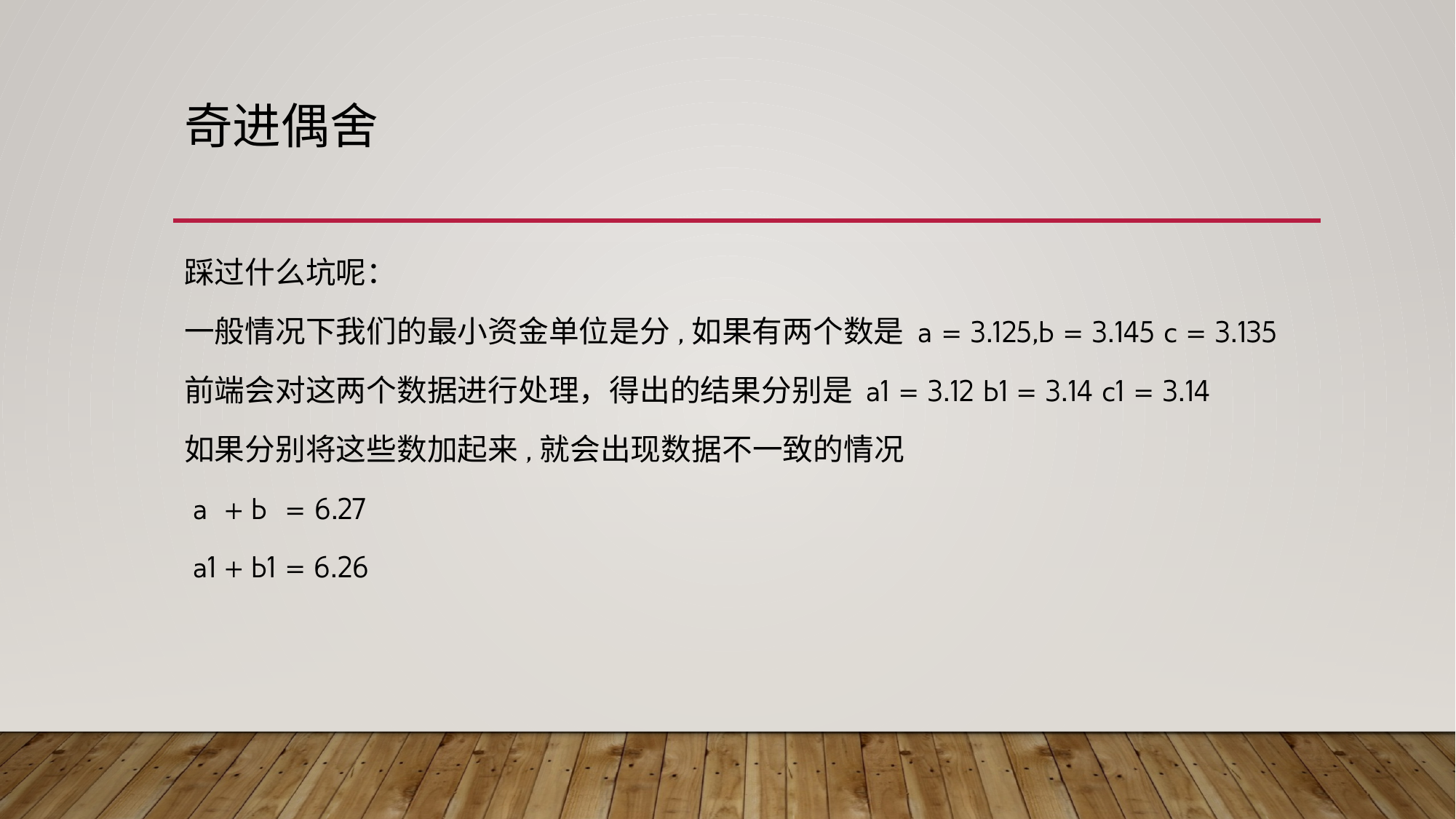

# 奇进偶舍
踩过什么坑呢：
一般情况下我们的最小资金单位是分,如果有两个数是 a = 3.125,b = 3.145 c = 3.135
前端会对这两个数据进行处理，得出的结果分别是 a1 = 3.12 b1 = 3.14 c1 = 3.14
如果分别将这些数加起来,就会出现数据不一致的情况
 a  + b  = 6.27
 a1 + b1 = 6.26